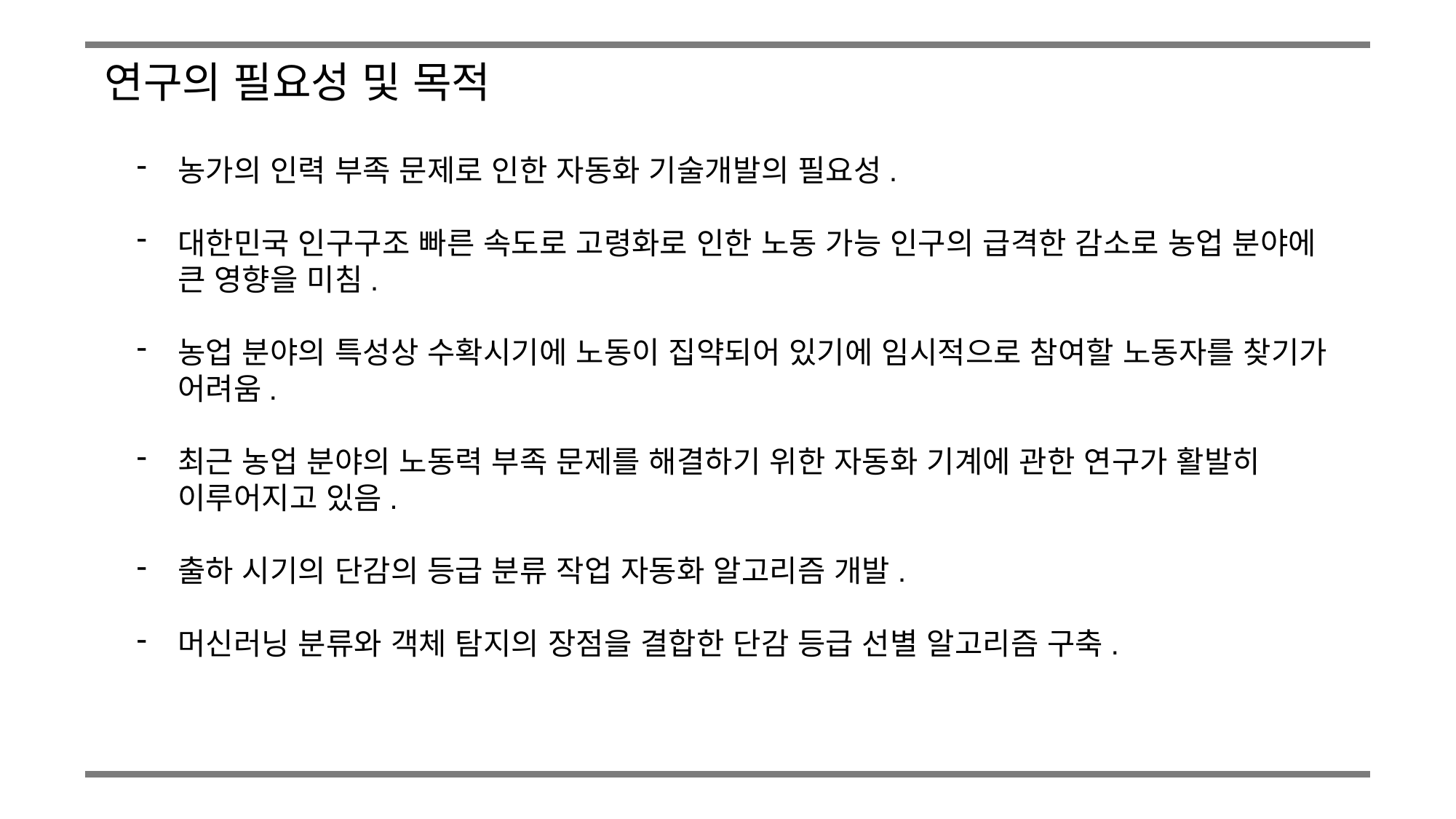

# 연구의 필요성 및 목적
농가의 인력 부족 문제로 인한 자동화 기술개발의 필요성.

대한민국 인구구조 빠른 속도로 고령화로 인한 노동 가능 인구의 급격한 감소로 농업 분야에 큰 영향을 미침.

농업 분야의 특성상 수확시기에 노동이 집약되어 있기에 임시적으로 참여할 노동자를 찾기가 어려움.

최근 농업 분야의 노동력 부족 문제를 해결하기 위한 자동화 기계에 관한 연구가 활발히 이루어지고 있음.

출하 시기의 단감의 등급 분류 작업 자동화 알고리즘 개발.

머신러닝 분류와 객체 탐지의 장점을 결합한 단감 등급 선별 알고리즘 구축.